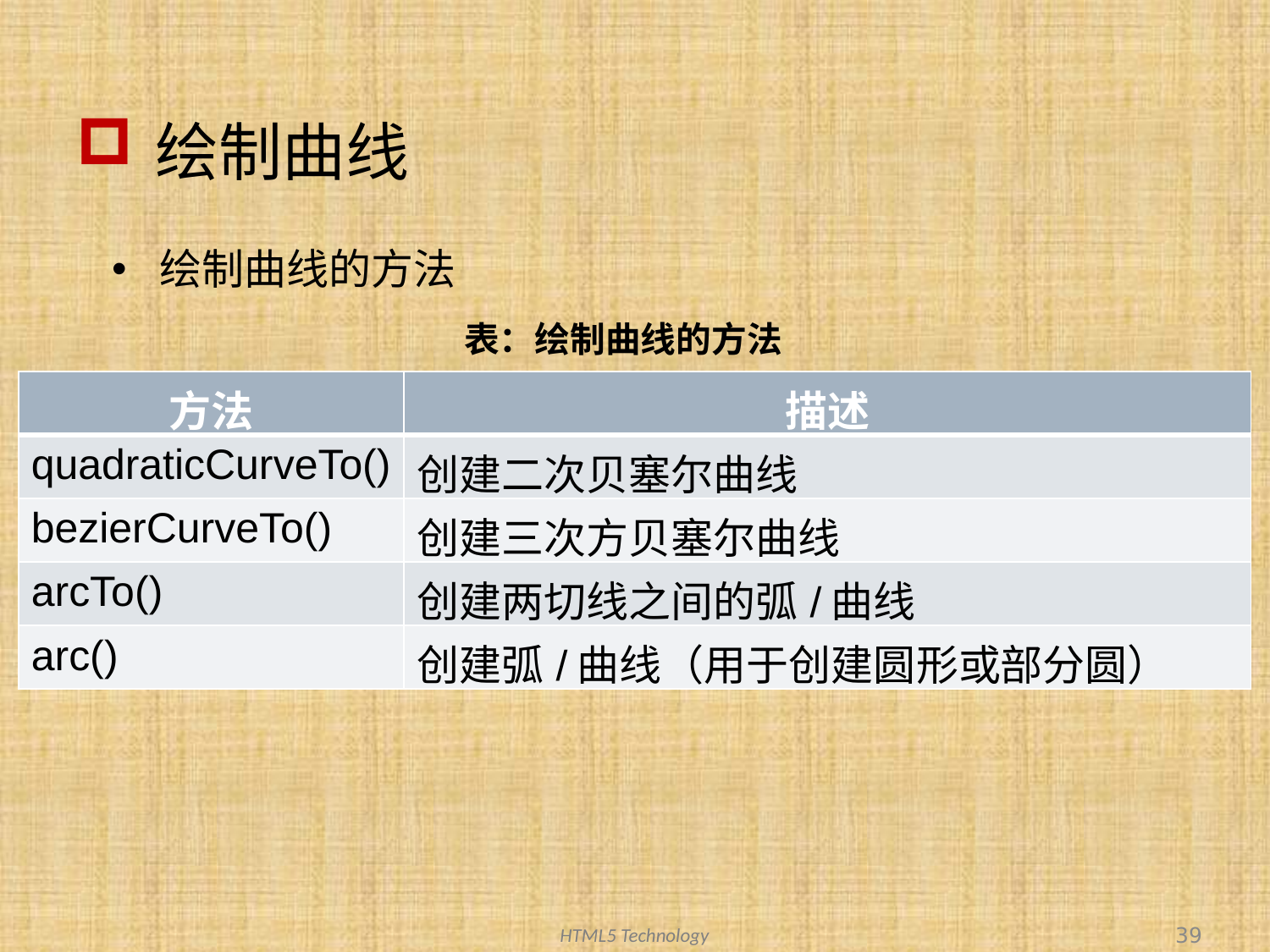

# 绘制曲线
绘制曲线的方法
表：绘制曲线的方法
| 方法 | 描述 |
| --- | --- |
| quadraticCurveTo() | 创建二次贝塞尔曲线 |
| bezierCurveTo() | 创建三次方贝塞尔曲线 |
| arcTo() | 创建两切线之间的弧/曲线 |
| arc() | 创建弧/曲线（用于创建圆形或部分圆） |
39
HTML5 Technology